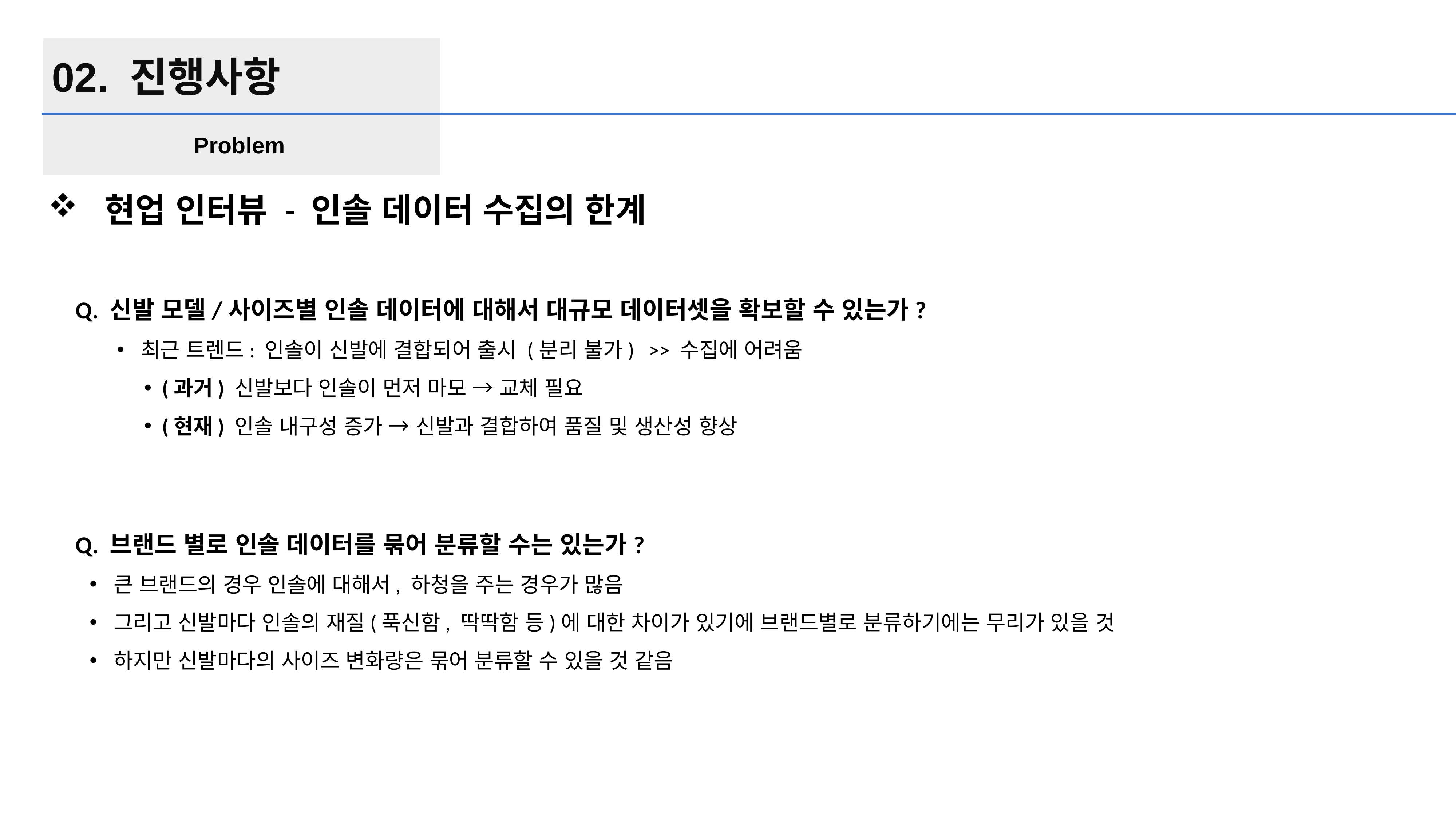

02. 진행사항
Problem
 현업 인터뷰 - 인솔 데이터 수집의 한계

Q. 신발 모델/사이즈별 인솔 데이터에 대해서 대규모 데이터셋을 확보할 수 있는가?
 최근 트렌드: 인솔이 신발에 결합되어 출시 (분리 불가)   >> 수집에 어려움
 (과거) 신발보다 인솔이 먼저 마모 → 교체 필요
 (현재) 인솔 내구성 증가 → 신발과 결합하여 품질 및 생산성 향상

Q. 브랜드 별로 인솔 데이터를 묶어 분류할 수는 있는가?
 큰 브랜드의 경우 인솔에 대해서, 하청을 주는 경우가 많음
 그리고 신발마다 인솔의 재질(푹신함, 딱딱함 등)에 대한 차이가 있기에 브랜드별로 분류하기에는 무리가 있을 것
 하지만 신발마다의 사이즈 변화량은 묶어 분류할 수 있을 것 같음